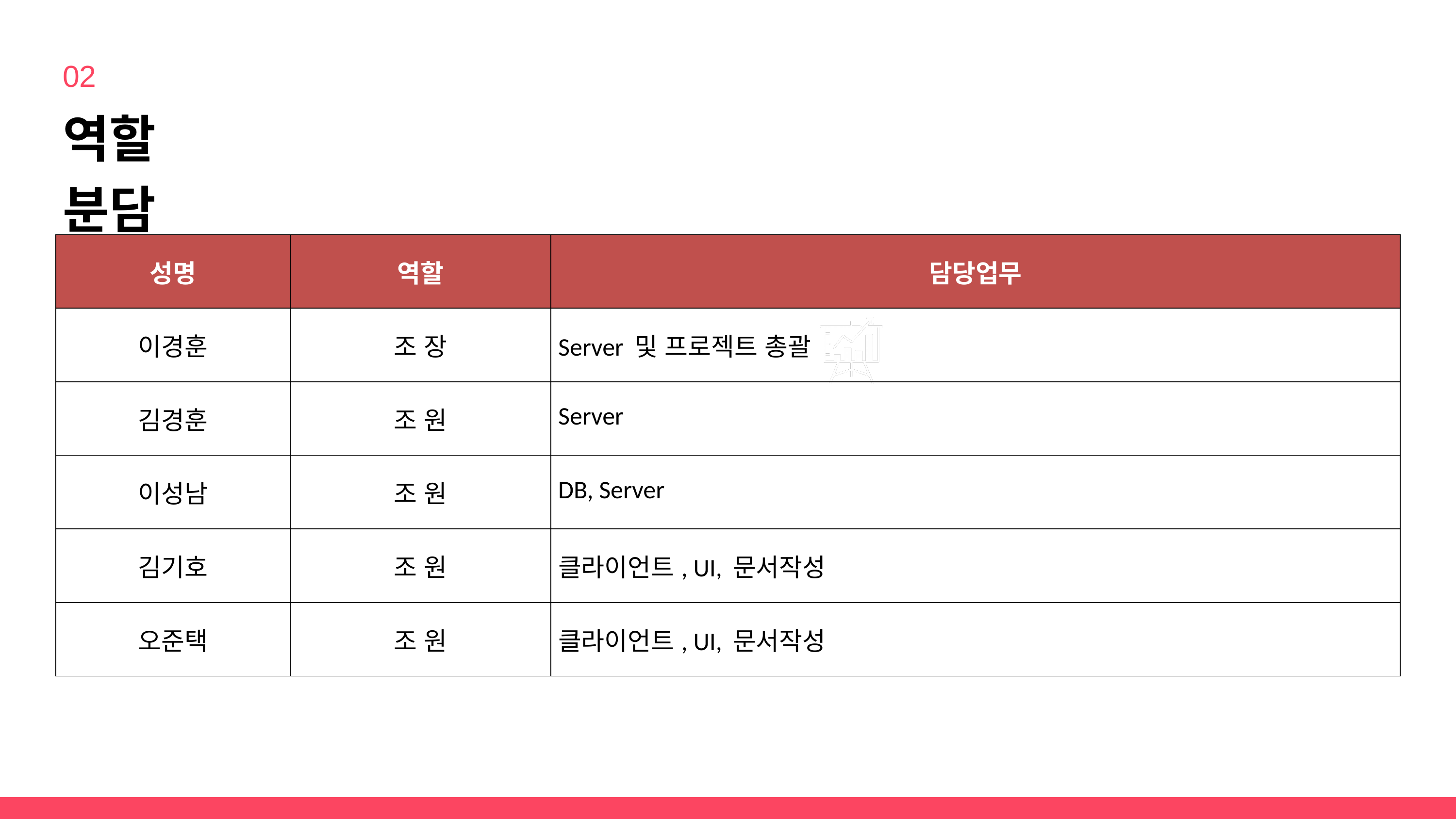

02
역할 분담
| 성명 | 역할 | 담당업무 |
| --- | --- | --- |
| 이경훈 | 조 장 | Server 및 프로젝트 총괄 |
| 김경훈 | 조 원 | Server |
| 이성남 | 조 원 | DB, Server |
| 김기호 | 조 원 | 클라이언트, UI, 문서작성 |
| 오준택 | 조 원 | 클라이언트, UI, 문서작성 |